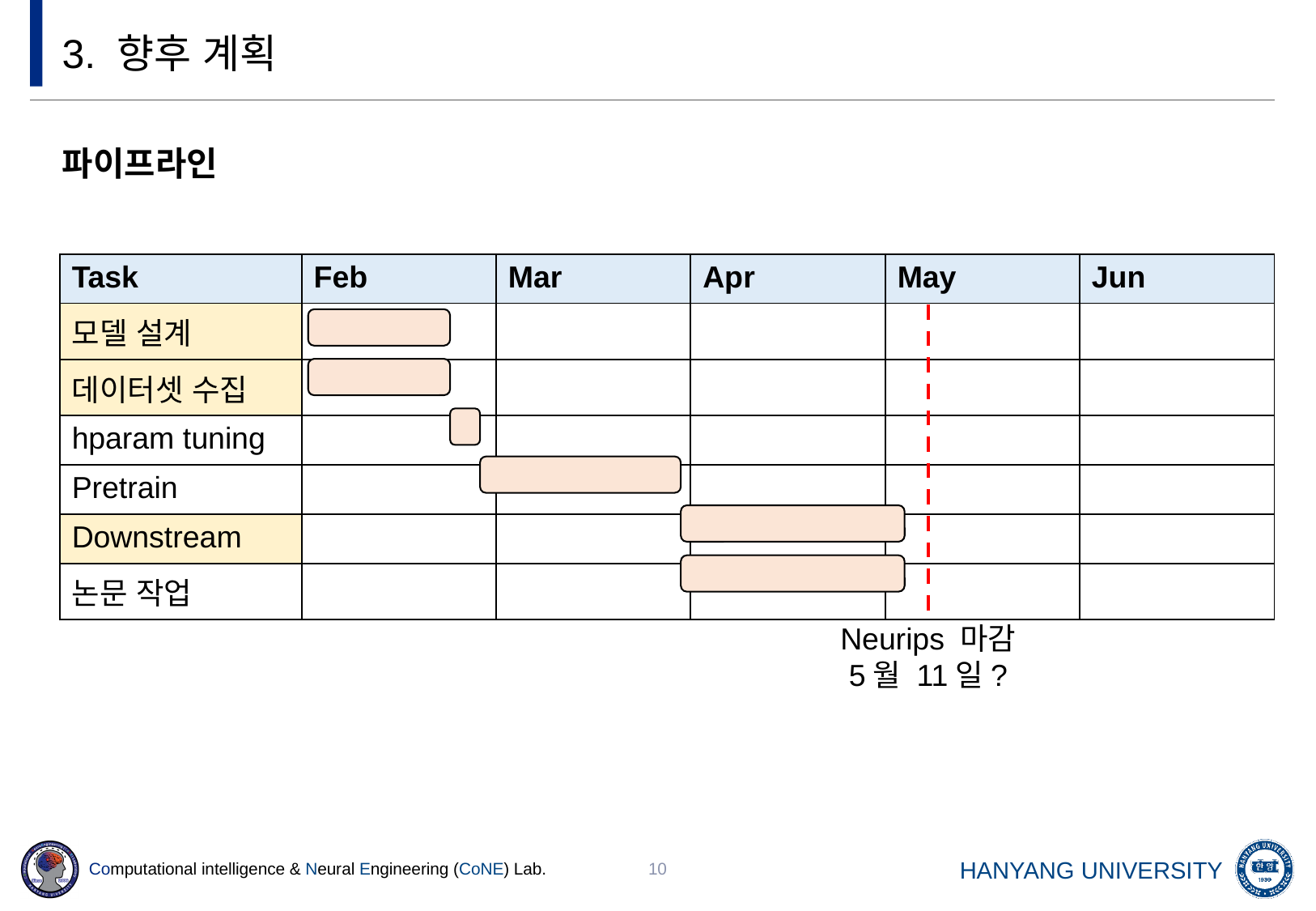

# 3. 향후 계획
파이프라인

| Task | Feb | Mar | Apr | May | Jun |
| --- | --- | --- | --- | --- | --- |
| 모델 설계 |  |  |  |  |  |
| 데이터셋 수집 |  |  |  |  |  |
| hparam tuning |  |  |  |  |  |
| Pretrain |  |  |  |  |  |
| Downstream |  |  |  |  |  |
| 논문 작업 |  |  |  |  |  |

Neurips 마감
5월 11일?
10